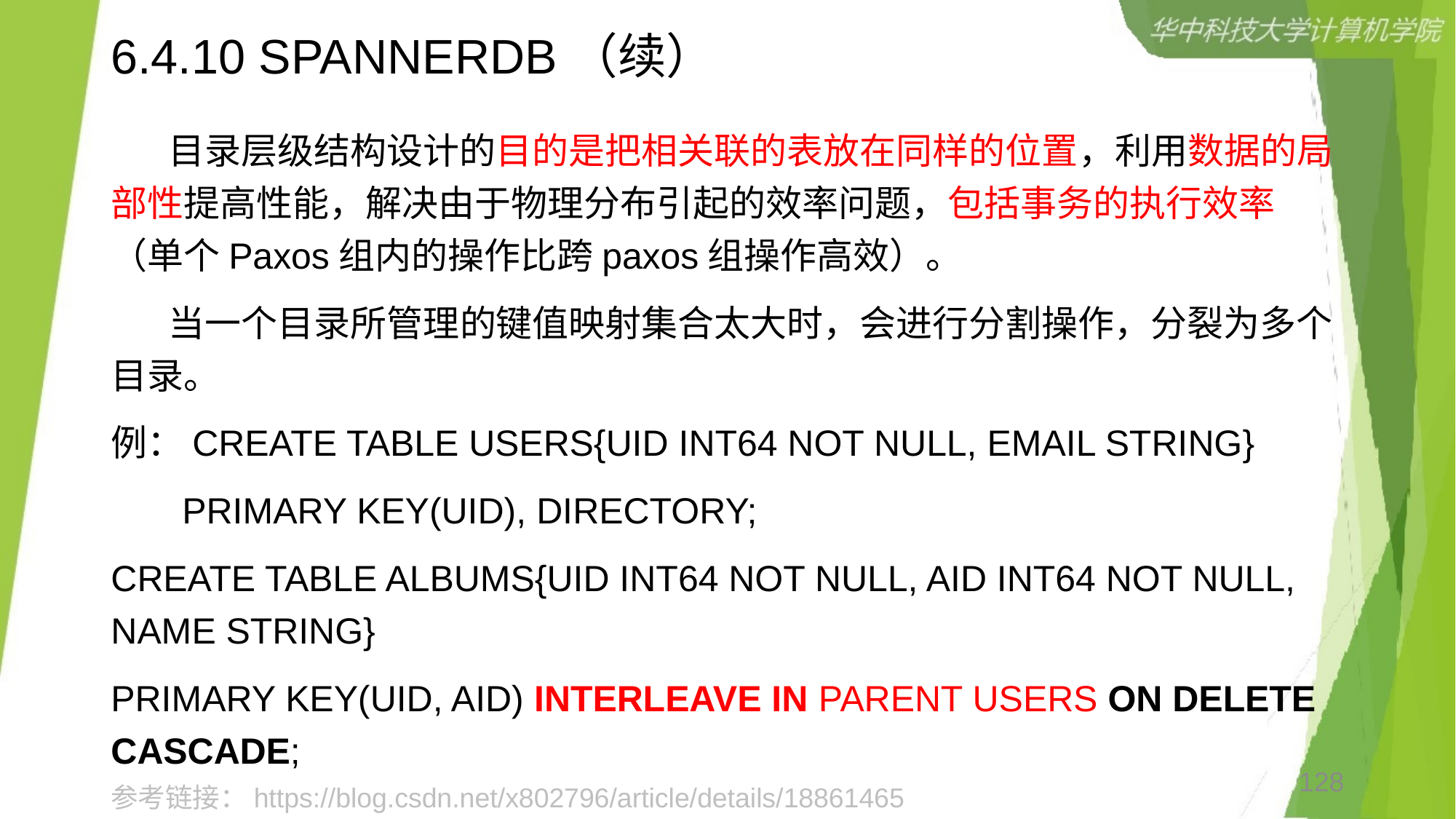

# 6.4.10 SPANNERDB（续）
      目录层级结构设计的目的是把相关联的表放在同样的位置，利用数据的局部性提高性能，解决由于物理分布引起的效率问题，包括事务的执行效率（单个Paxos组内的操作比跨paxos组操作高效）。
      当一个目录所管理的键值映射集合太大时，会进行分割操作，分裂为多个目录。
例：CREATE TABLE USERS{UID INT64 NOT NULL, EMAIL STRING}
       PRIMARY KEY(UID), DIRECTORY;
CREATE TABLE ALBUMS{UID INT64 NOT NULL, AID INT64 NOT NULL, NAME STRING}
PRIMARY KEY(UID, AID) INTERLEAVE IN PARENT USERS ON DELETE CASCADE;
128
参考链接：https://blog.csdn.net/x802796/article/details/18861465